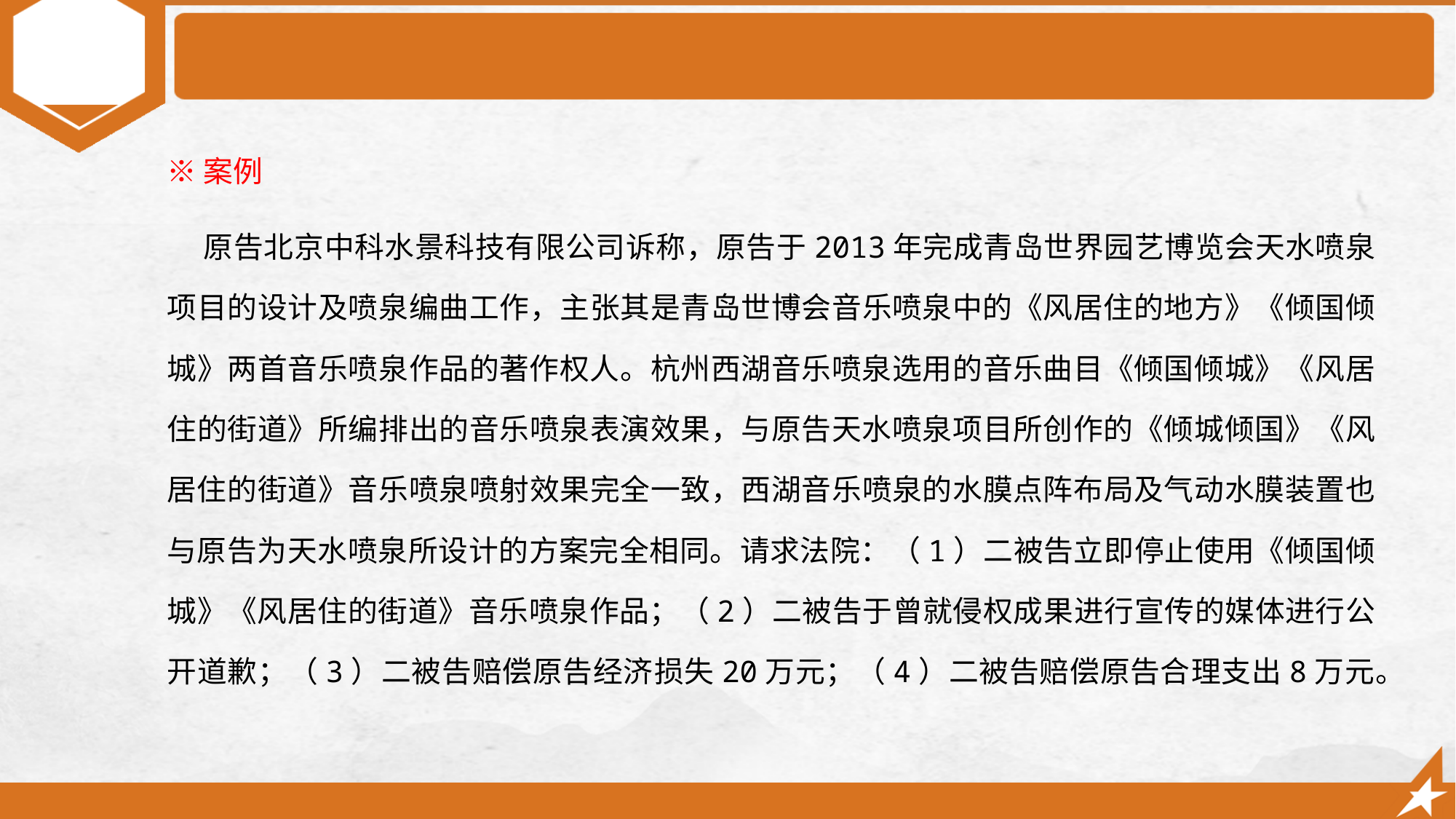

※案例
    原告北京中科水景科技有限公司诉称，原告于2013年完成青岛世界园艺博览会天水喷泉项目的设计及喷泉编曲工作，主张其是青岛世博会音乐喷泉中的《风居住的地方》《倾国倾城》两首音乐喷泉作品的著作权人。杭州西湖音乐喷泉选用的音乐曲目《倾国倾城》《风居住的街道》所编排出的音乐喷泉表演效果，与原告天水喷泉项目所创作的《倾城倾国》《风居住的街道》音乐喷泉喷射效果完全一致，西湖音乐喷泉的水膜点阵布局及气动水膜装置也与原告为天水喷泉所设计的方案完全相同。请求法院：（1）二被告立即停止使用《倾国倾城》《风居住的街道》音乐喷泉作品；（2）二被告于曾就侵权成果进行宣传的媒体进行公开道歉；（3）二被告赔偿原告经济损失20万元；（4）二被告赔偿原告合理支出8万元。